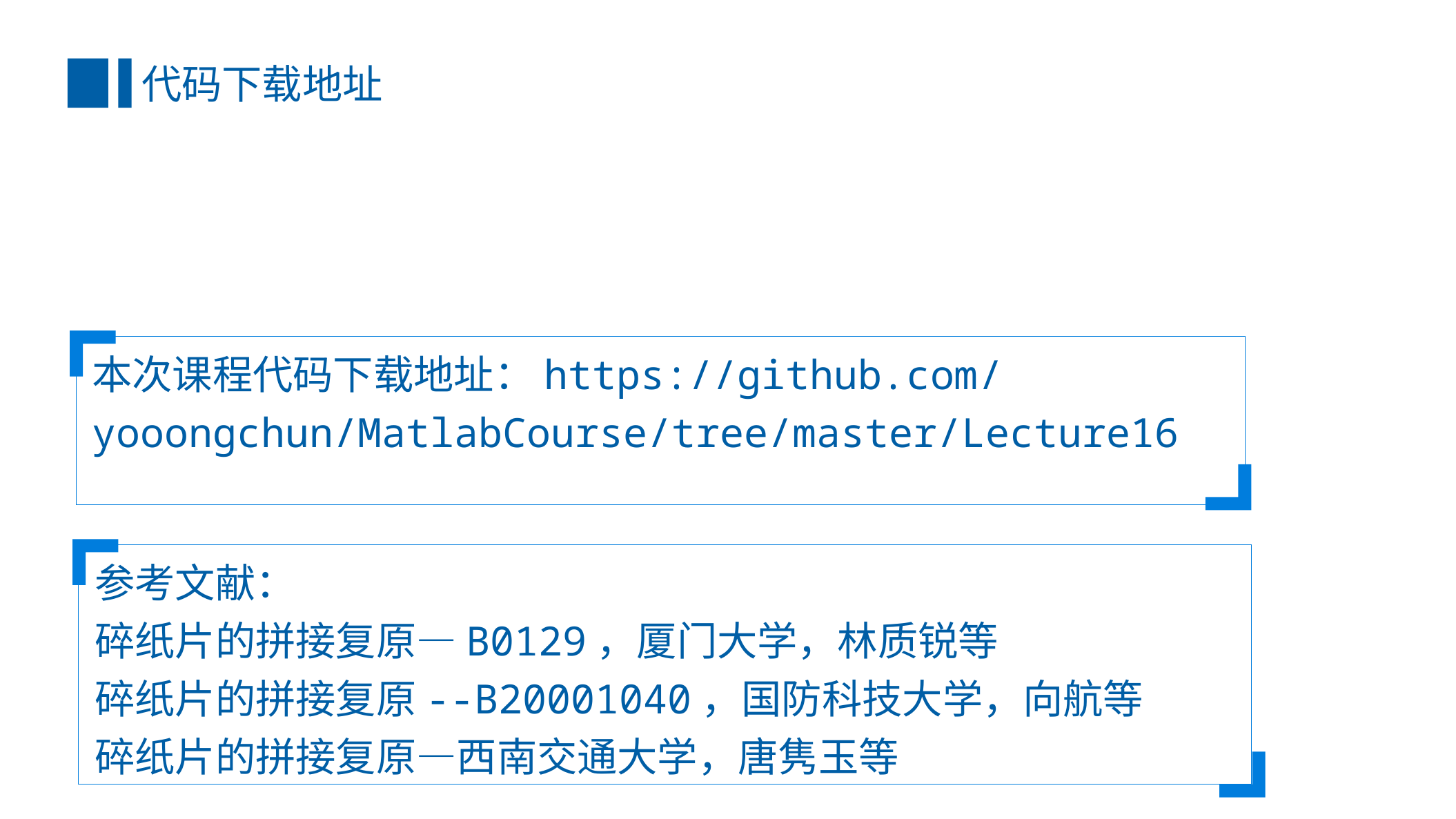

代码下载地址

本次课程代码下载地址：https://github.com/yooongchun/MatlabCourse/tree/master/Lecture16

参考文献：
碎纸片的拼接复原—B0129，厦门大学，林质锐等
碎纸片的拼接复原--B20001040，国防科技大学，向航等
碎纸片的拼接复原—西南交通大学，唐隽玉等